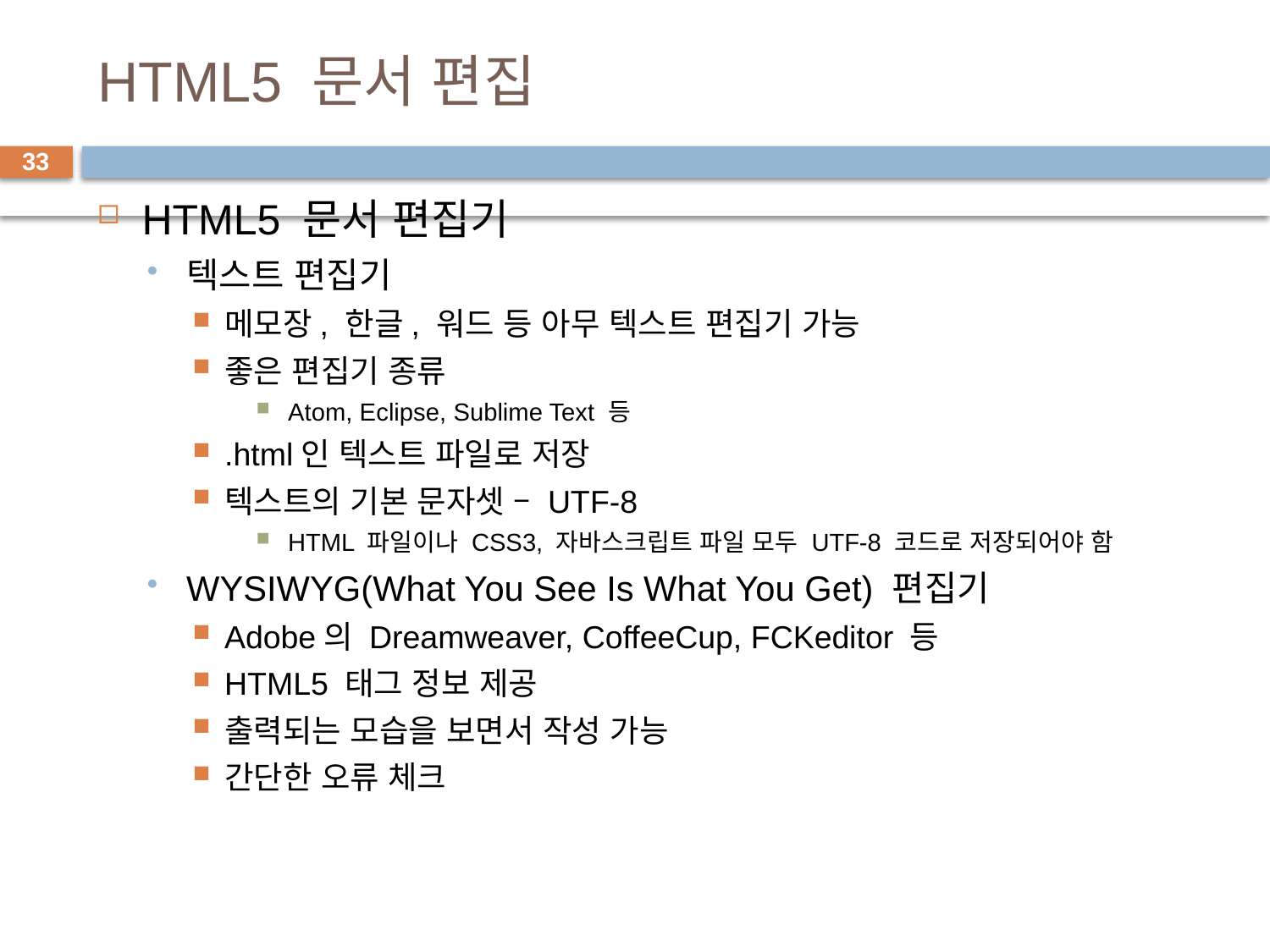

# HTML5 문서 편집
33
HTML5 문서 편집기
텍스트 편집기
메모장, 한글, 워드 등 아무 텍스트 편집기 가능
좋은 편집기 종류
Atom, Eclipse, Sublime Text 등
.html인 텍스트 파일로 저장
텍스트의 기본 문자셋 – UTF-8
HTML 파일이나 CSS3, 자바스크립트 파일 모두 UTF-8 코드로 저장되어야 함
WYSIWYG(What You See Is What You Get) 편집기
Adobe의 Dreamweaver, CoffeeCup, FCKeditor 등
HTML5 태그 정보 제공
출력되는 모습을 보면서 작성 가능
간단한 오류 체크